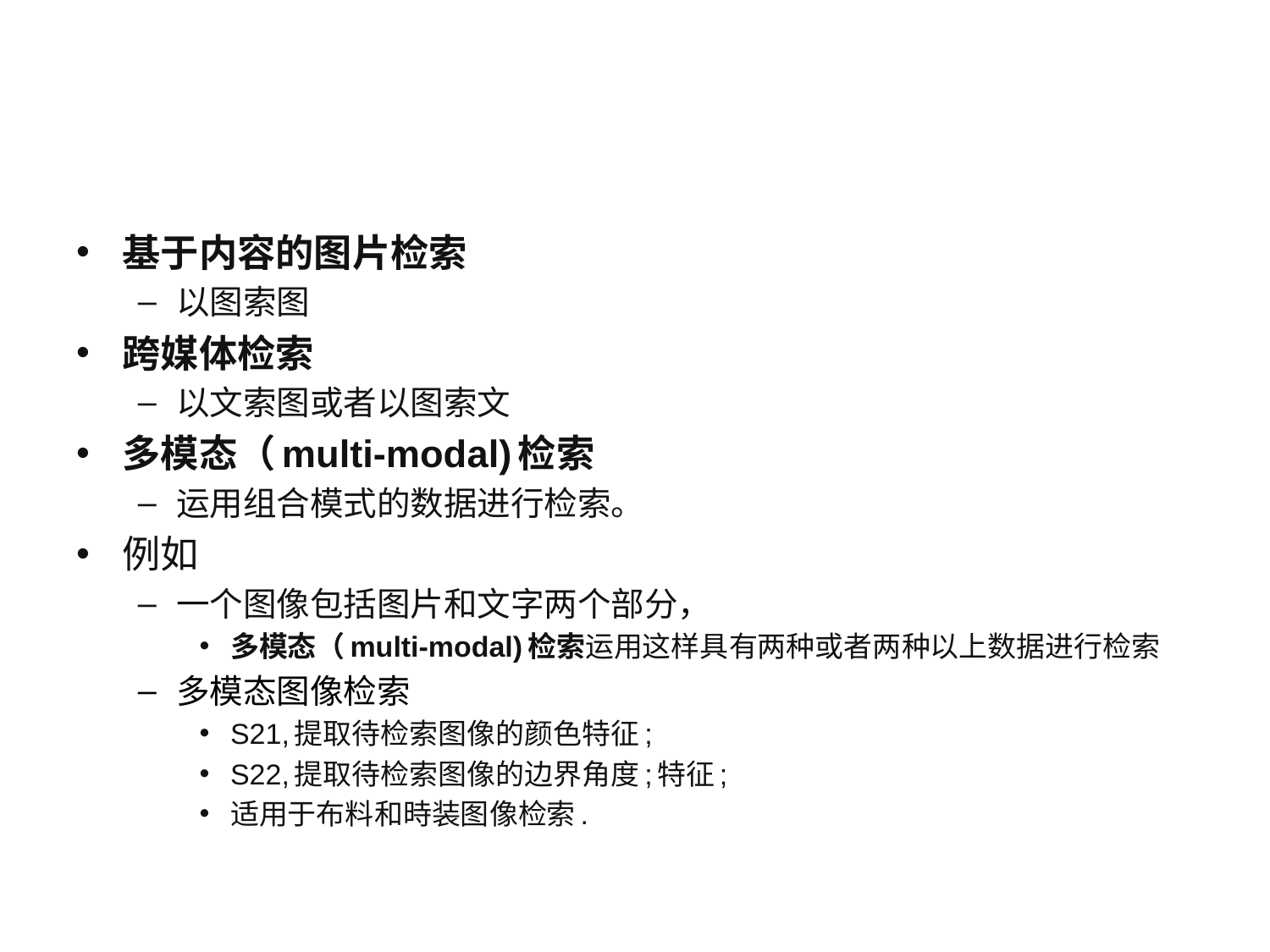

#
基于内容的图片检索
以图索图
跨媒体检索
以文索图或者以图索文
多模态（multi-modal)检索
运用组合模式的数据进行检索。
例如
一个图像包括图片和文字两个部分，
多模态（multi-modal)检索运用这样具有两种或者两种以上数据进行检索
多模态图像检索
S21,提取待检索图像的颜色特征;
S22,提取待检索图像的边界角度;特征;
适用于布料和時装图像检索.